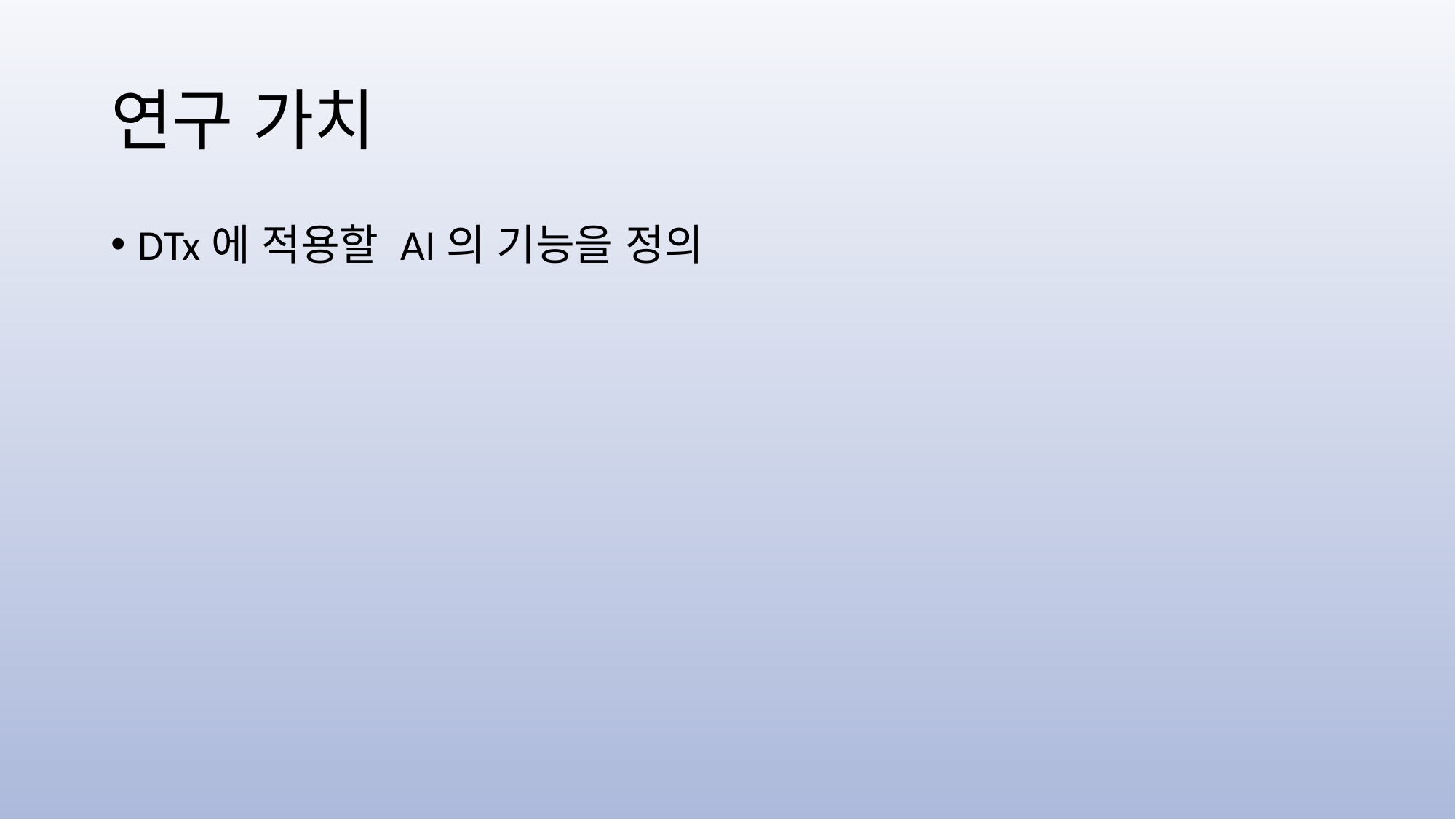

# 연구 가치
DTx에 적용할 AI의 기능을 정의